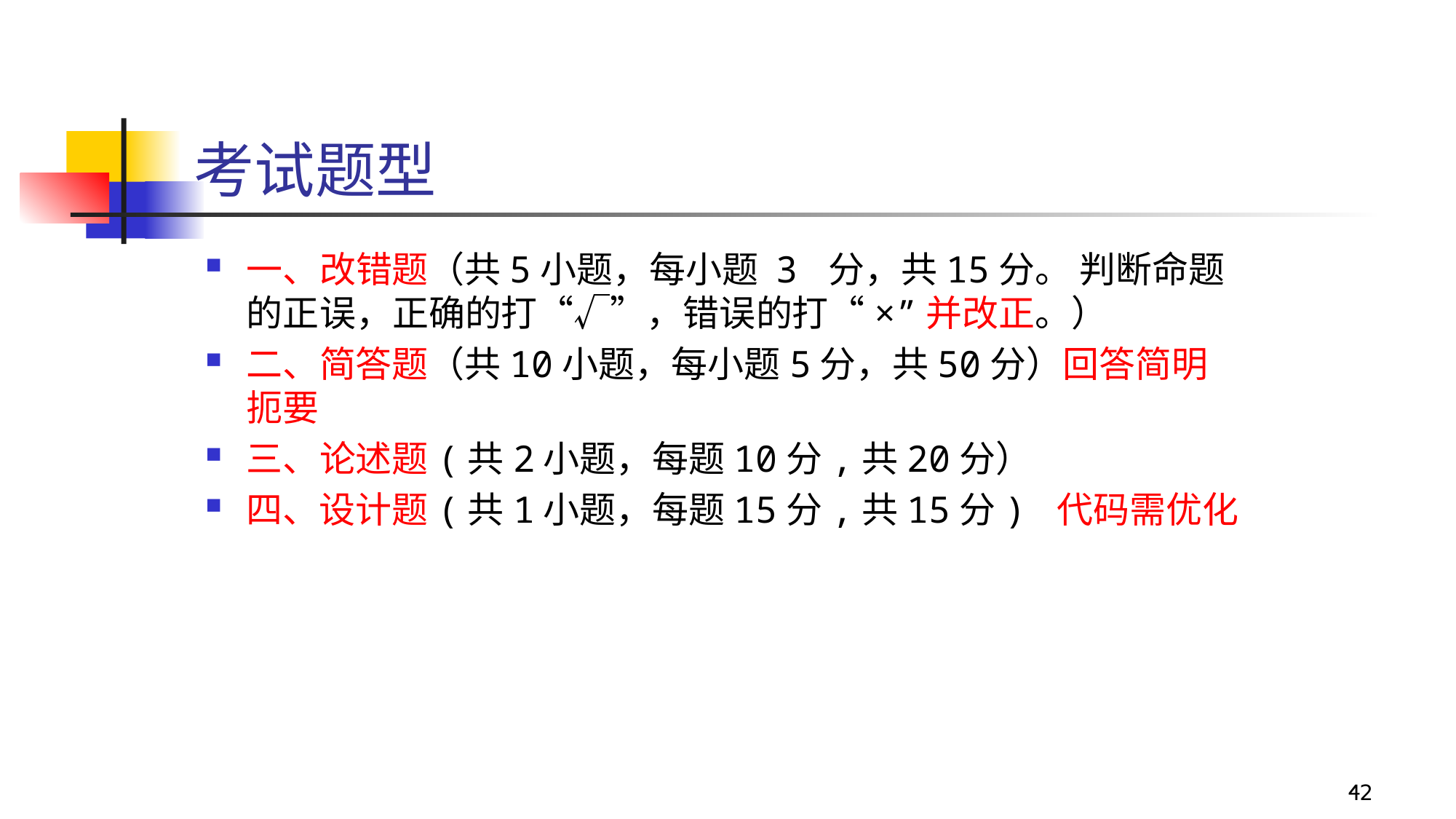

# 考试题型
一、改错题（共5小题，每小题 3 分，共15分。 判断命题的正误，正确的打“√”，错误的打“×”并改正。）
二、简答题（共10小题，每小题5分，共50分）回答简明扼要
三、论述题(共2小题，每题10分,共20分）
四、设计题(共1小题，每题15分,共15分) 代码需优化
42